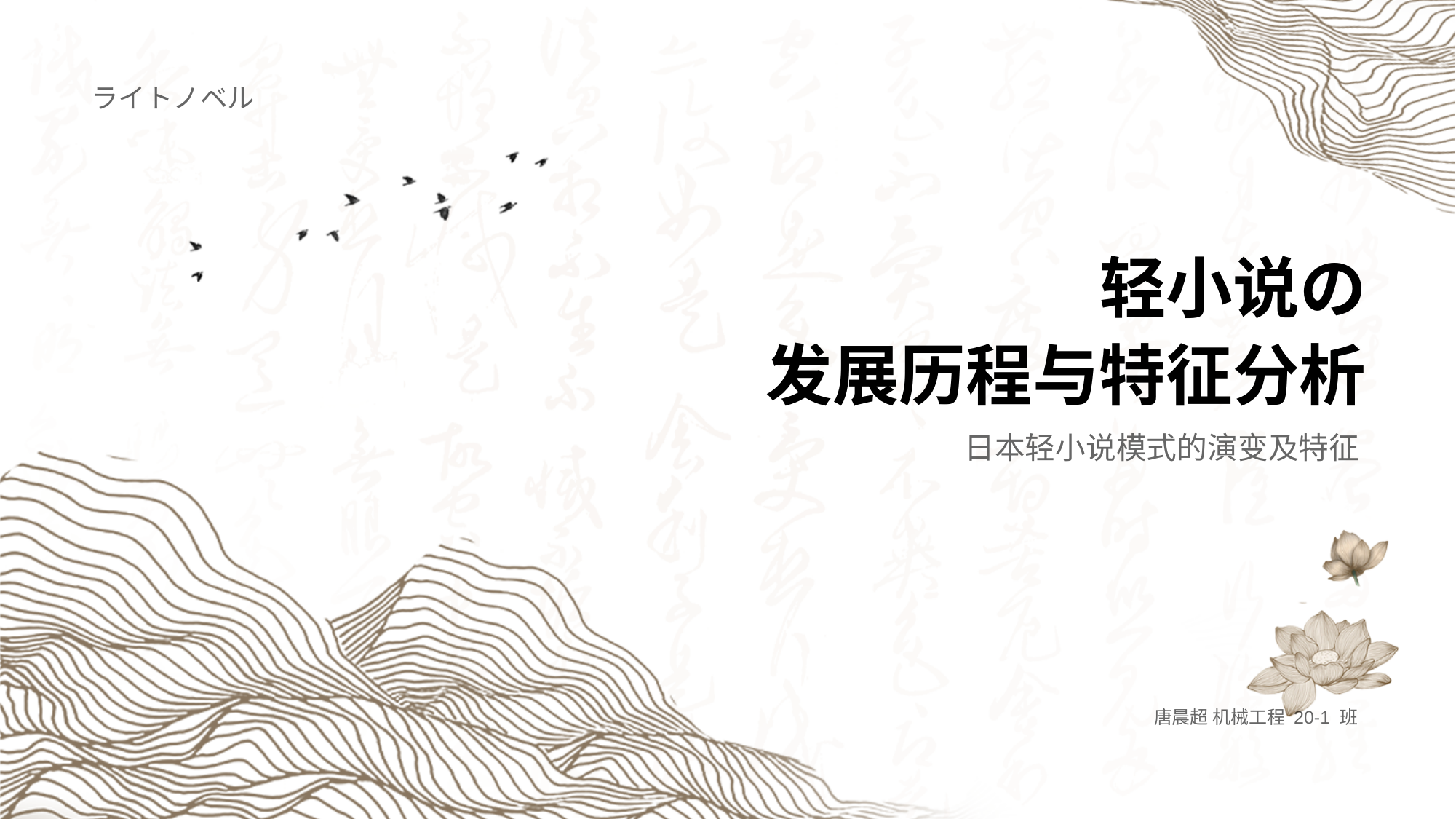

ライトノベル
轻小说の
发展历程与特征分析
日本轻小说模式的演变及特征
唐晨超 机械工程 20-1 班